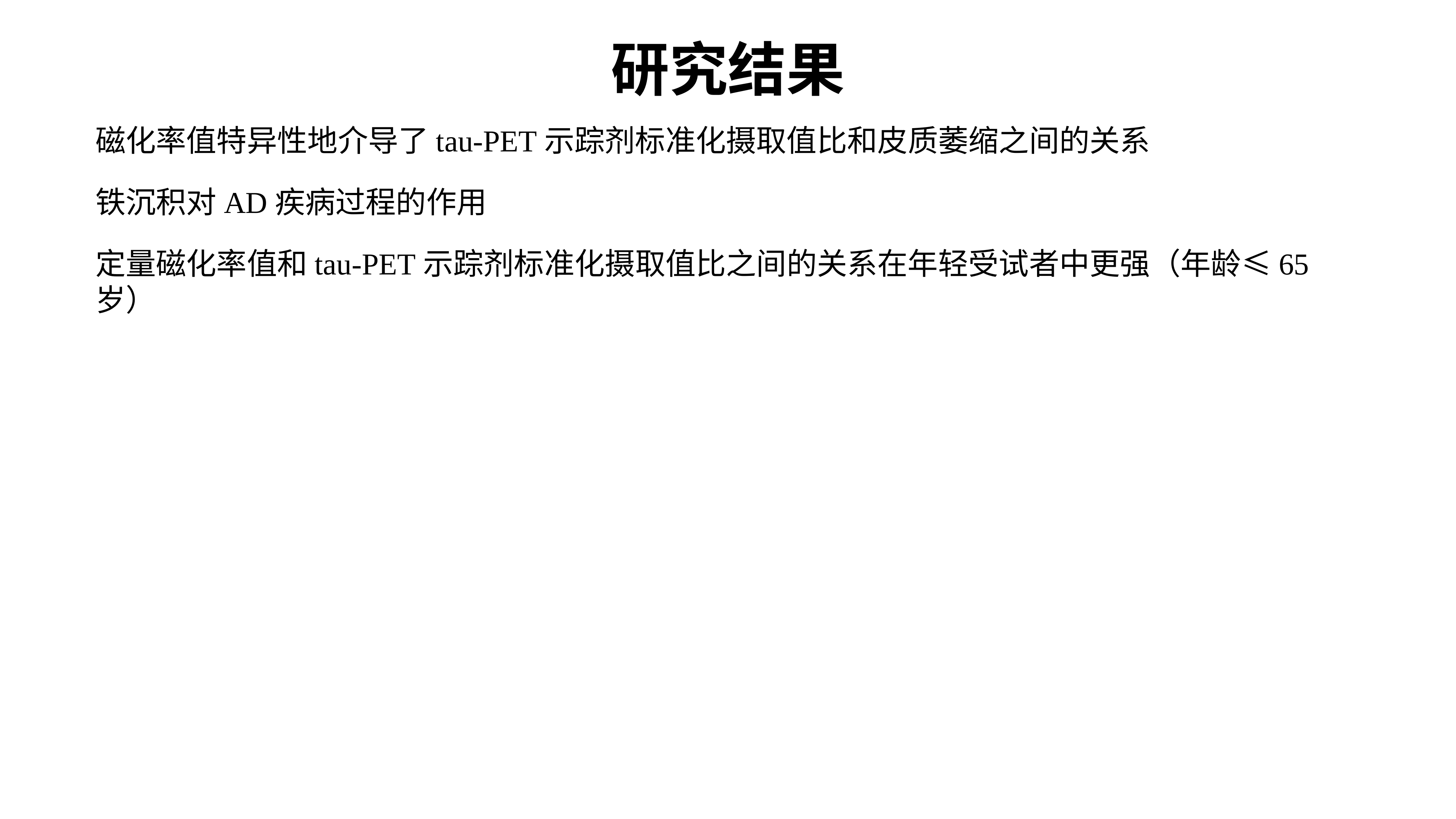

# 研究结果
磁化率值特异性地介导了tau-PET示踪剂标准化摄取值比和皮质萎缩之间的关系
铁沉积对AD疾病过程的作用
定量磁化率值和tau-PET示踪剂标准化摄取值比之间的关系在年轻受试者中更强（年龄≤65岁）